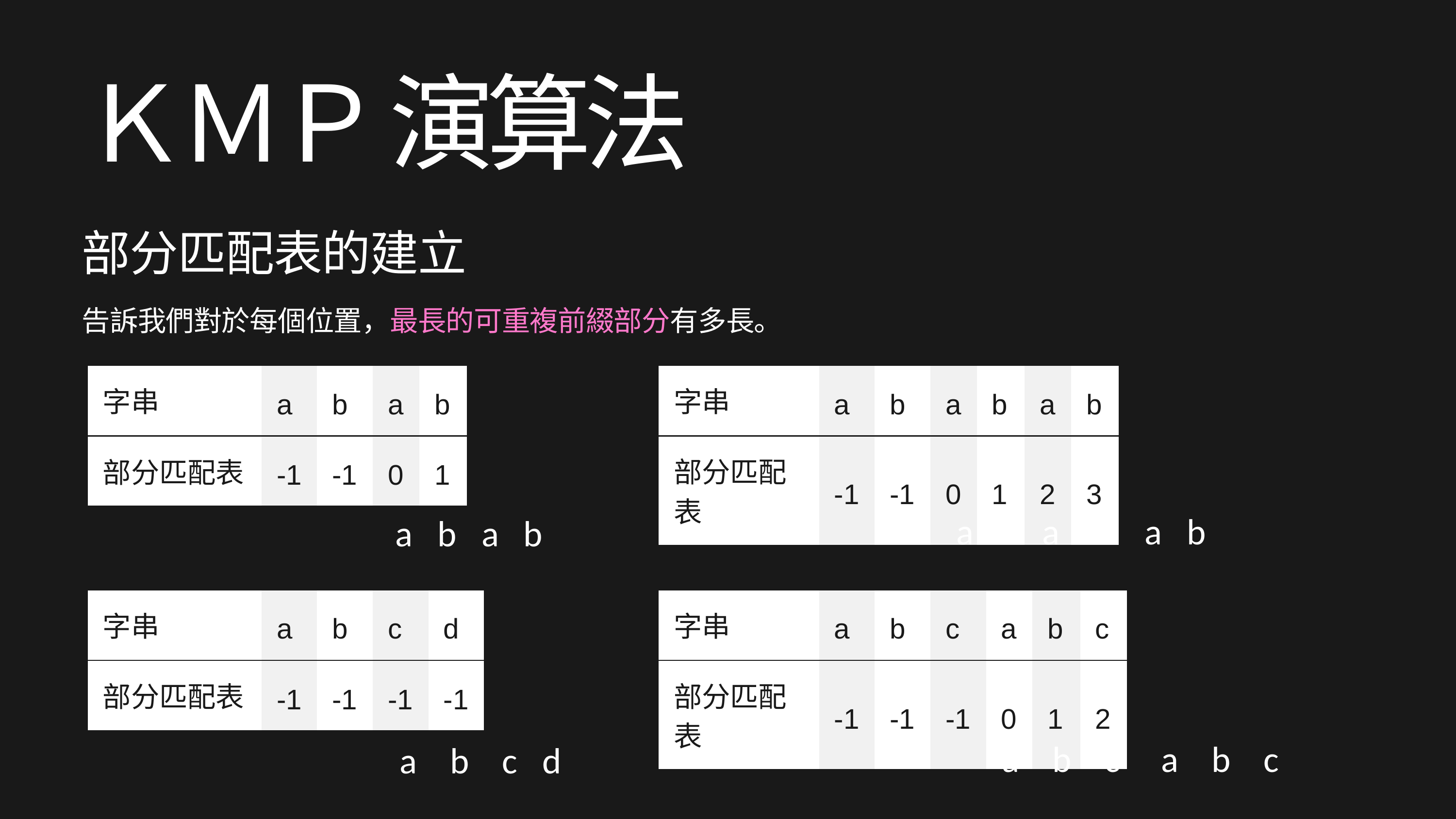

ＫＭＰ 演算法
部分匹配表的建立
告訴我們對於每個位置，最長的可重複前綴部分有多長。
| 字串 | a | b | a | b |
| --- | --- | --- | --- | --- |
| 部分匹配表 | -1 | -1 | 0 | 1 |
| 字串 | a | b | a | b | a | b |
| --- | --- | --- | --- | --- | --- | --- |
| 部分匹配表 | -1 | -1 | 0 | 1 | 2 | 3 |
a   b   a    b    a   b
a   b   a   b
| 字串 | a | b | c | d |
| --- | --- | --- | --- | --- |
| 部分匹配表 | -1 | -1 | -1 | -1 |
| 字串 | a | b | c | a | b | c |
| --- | --- | --- | --- | --- | --- | --- |
| 部分匹配表 | -1 | -1 | -1 | 0 | 1 | 2 |
a    b    c     a    b    c
a    b    c   d